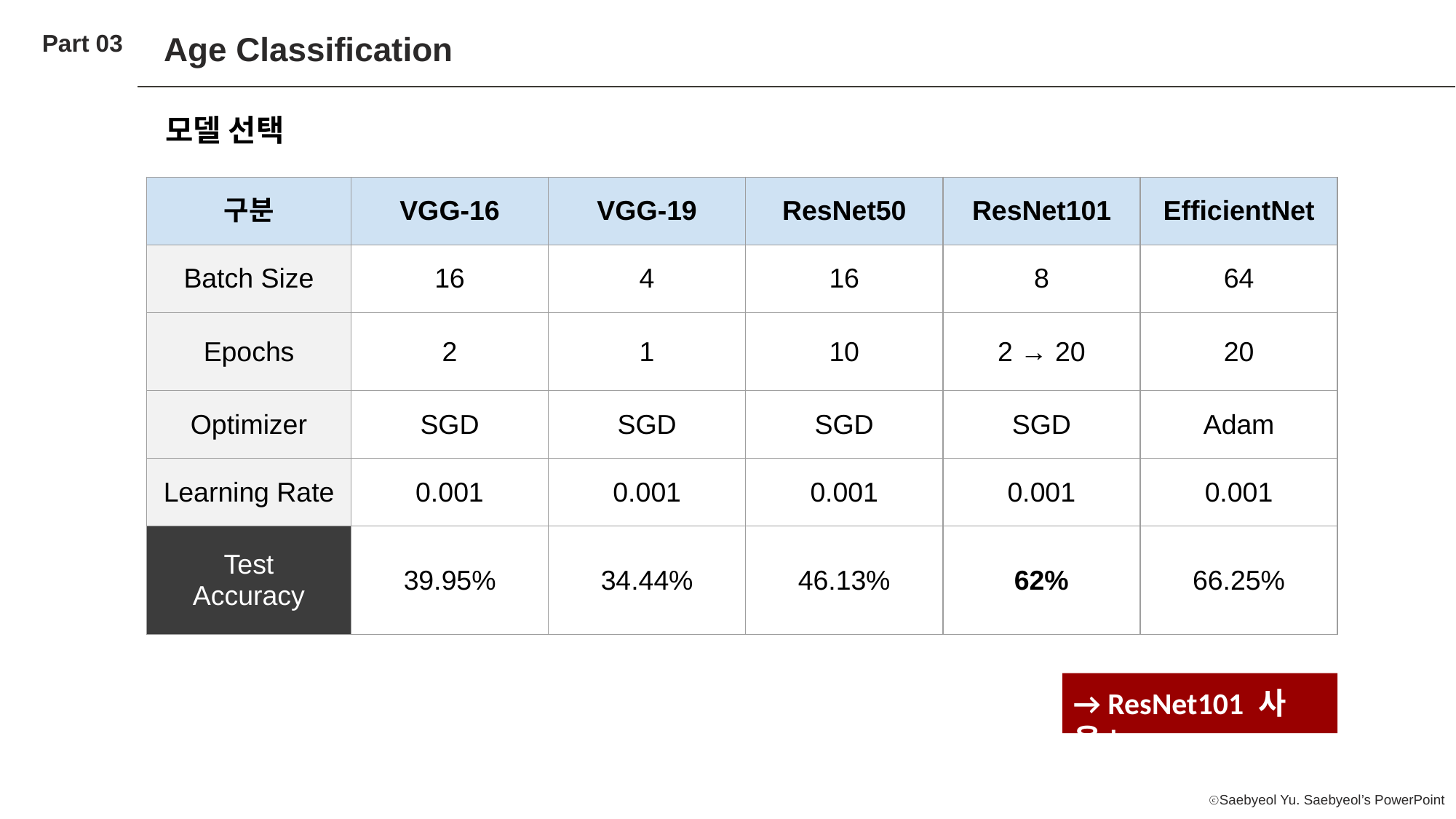

Part 03
Age Classification
모델 선택

| 구분 | VGG-16 | VGG-19 | ResNet50 | ResNet101 | EfficientNet |
| --- | --- | --- | --- | --- | --- |
| Batch Size | 16 | 4 | 16 | 8 | 64 |
| Epochs | 2 | 1 | 10 | 2 → 20 | 20 |
| Optimizer | SGD | SGD | SGD | SGD | Adam |
| Learning Rate | 0.001 | 0.001 | 0.001 | 0.001 | 0.001 |
| Test Accuracy | 39.95% | 34.44% | 46.13% | 62% | 66.25% |
→ ResNet101 사용!